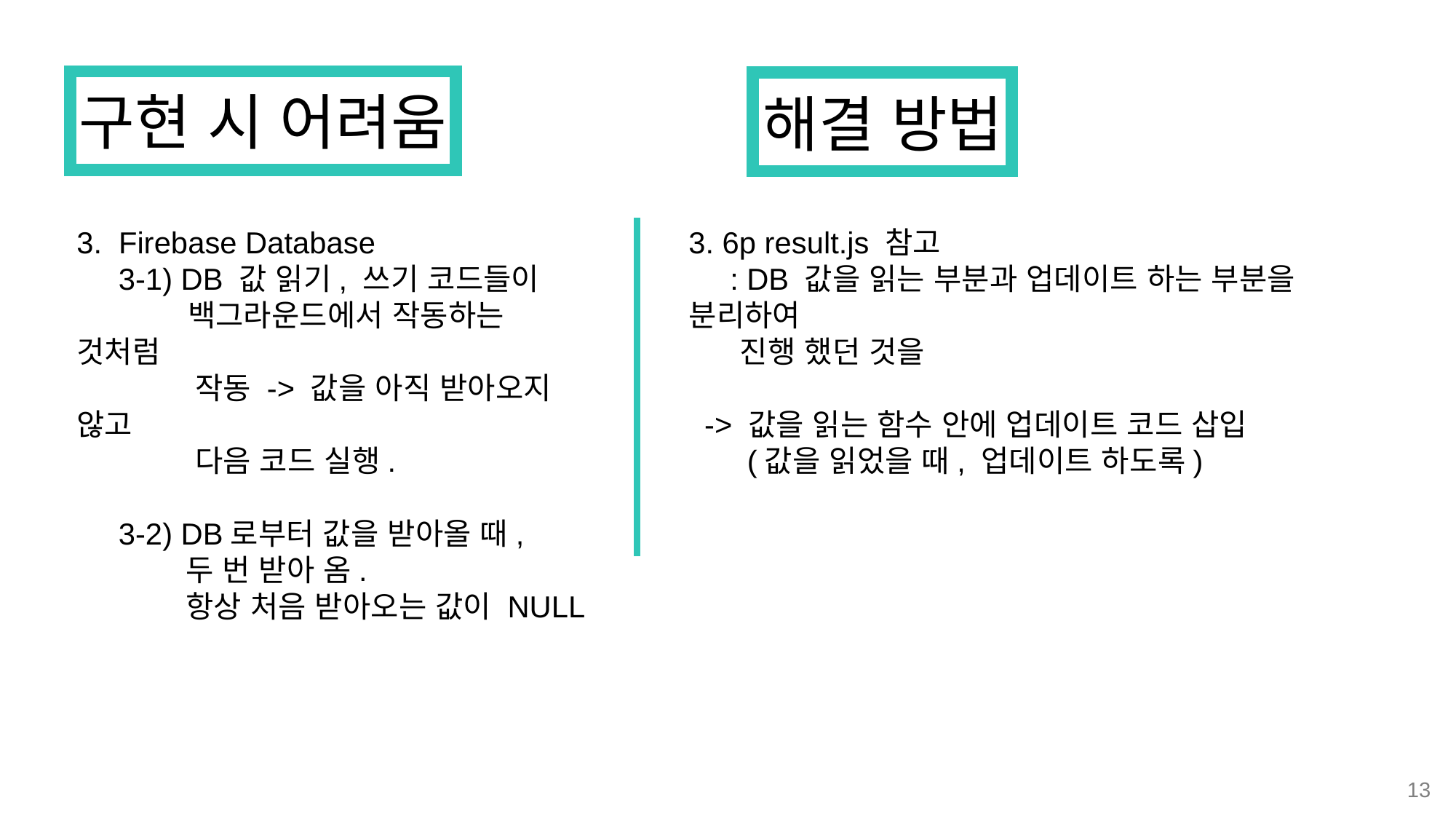

구현 시 어려움

해결 방법
3.  Firebase Database
     3-1) DB 값 읽기, 쓰기 코드들이
             백그라운드에서 작동하는 것처럼
             작동 -> 값을 아직 받아오지 않고
             다음 코드 실행.
     3-2) DB로부터 값을 받아올 때,
	두 번 받아 옴.
	항상 처음 받아오는 값이 NULL

3. 6p result.js 참고
    : DB 값을 읽는 부분과 업데이트 하는 부분을 분리하여
      진행 했던 것을
 -> 값을 읽는 함수 안에 업데이트 코드 삽입
       (값을 읽었을 때, 업데이트 하도록)

13